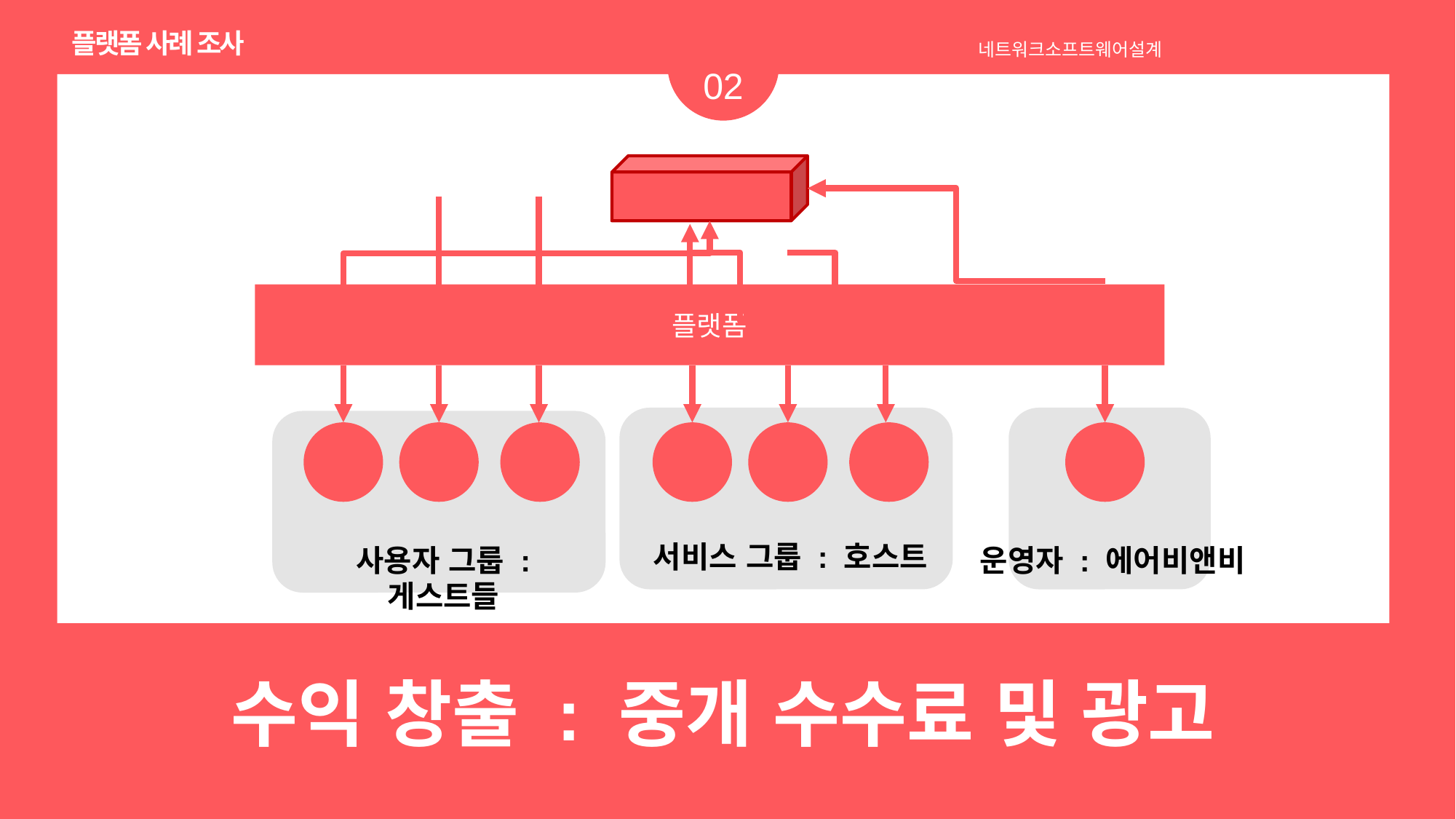

플랫폼 사례 조사
네트워크소프트웨어설계
02

플랫폼

서비스 그룹 : 호스트
사용자 그룹 : 게스트들
운영자 : 에어비앤비

수익 창출 : 중개 수수료 및 광고